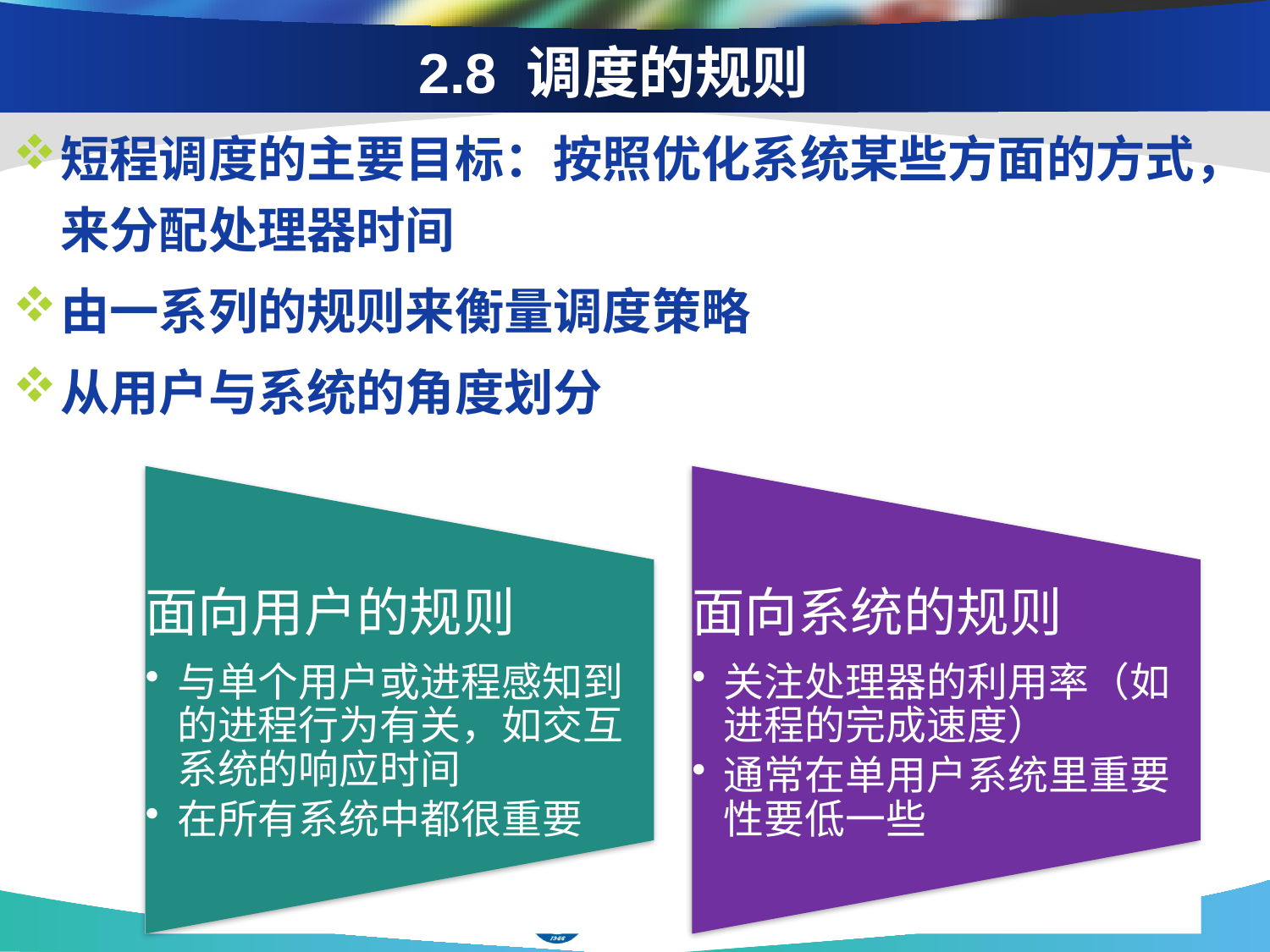

# 2.8 调度的规则
短程调度的主要目标：按照优化系统某些方面的方式，来分配处理器时间
由一系列的规则来衡量调度策略
从用户与系统的角度划分
面向用户的规则
与单个用户或进程感知到的进程行为有关，如交互系统的响应时间
在所有系统中都很重要
面向系统的规则
关注处理器的利用率（如进程的完成速度）
通常在单用户系统里重要性要低一些